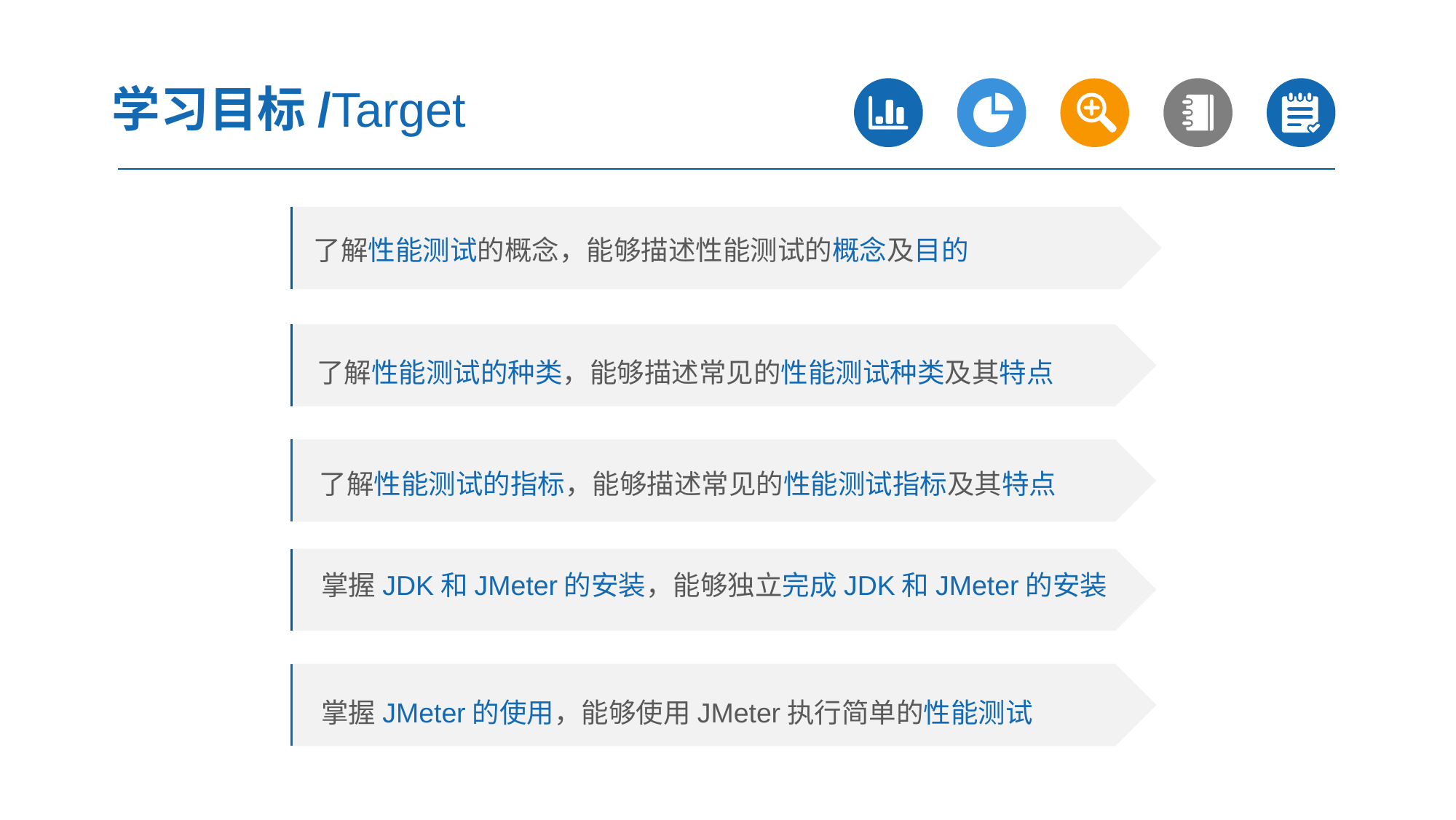

学习目标/Target

了解性能测试的概念，能够描述性能测试的概念及目的

了解性能测试的种类，能够描述常见的性能测试种类及其特点

了解性能测试的指标，能够描述常见的性能测试指标及其特点

掌握JDK和JMeter的安装，能够独立完成JDK和JMeter的安装

掌握JMeter的使用，能够使用JMeter执行简单的性能测试